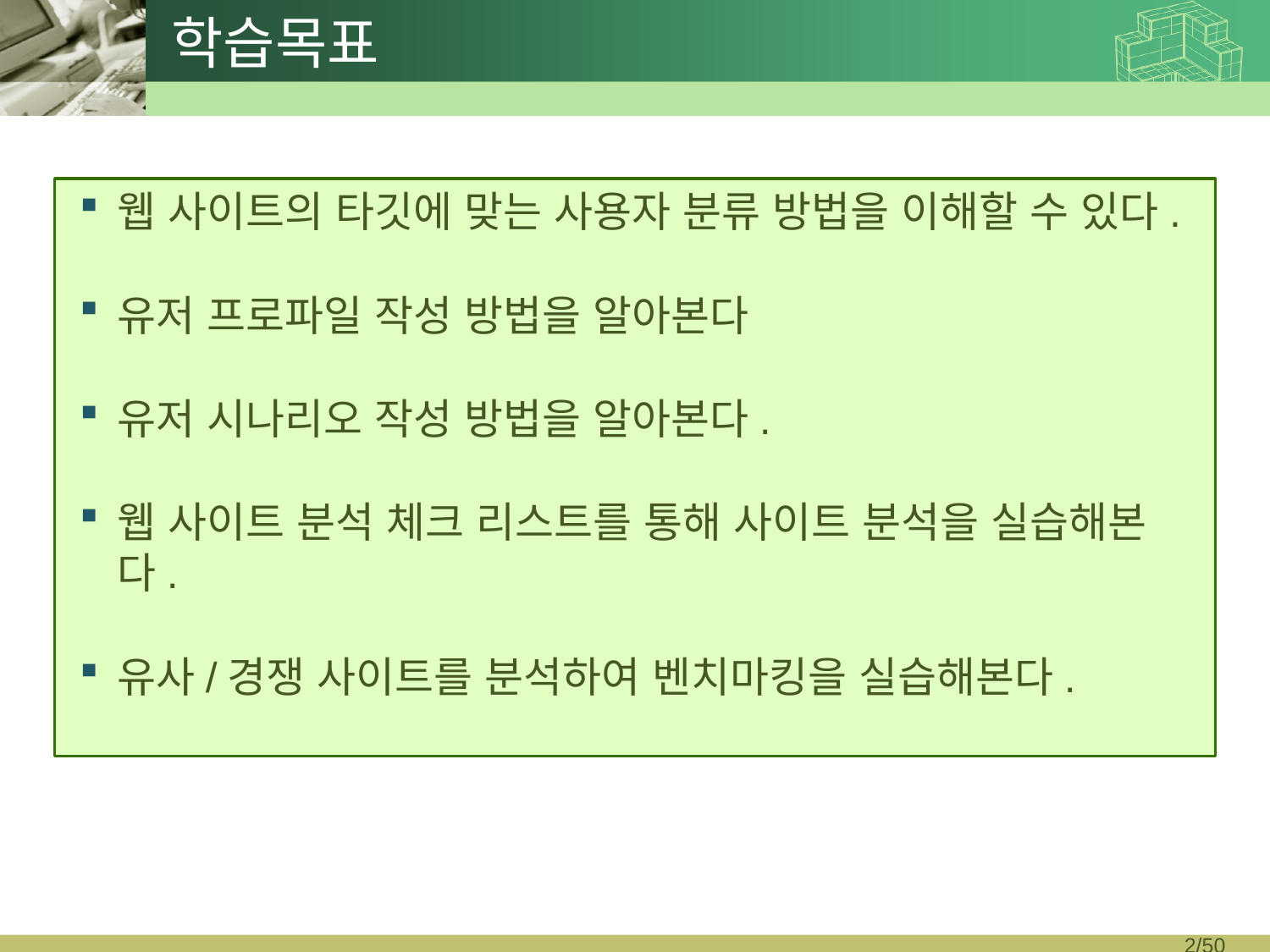

학습목표
웹 사이트의 타깃에 맞는 사용자 분류 방법을 이해할 수 있다.
유저 프로파일 작성 방법을 알아본다
유저 시나리오 작성 방법을 알아본다.
웹 사이트 분석 체크 리스트를 통해 사이트 분석을 실습해본다.
유사/경쟁 사이트를 분석하여 벤치마킹을 실습해본다.